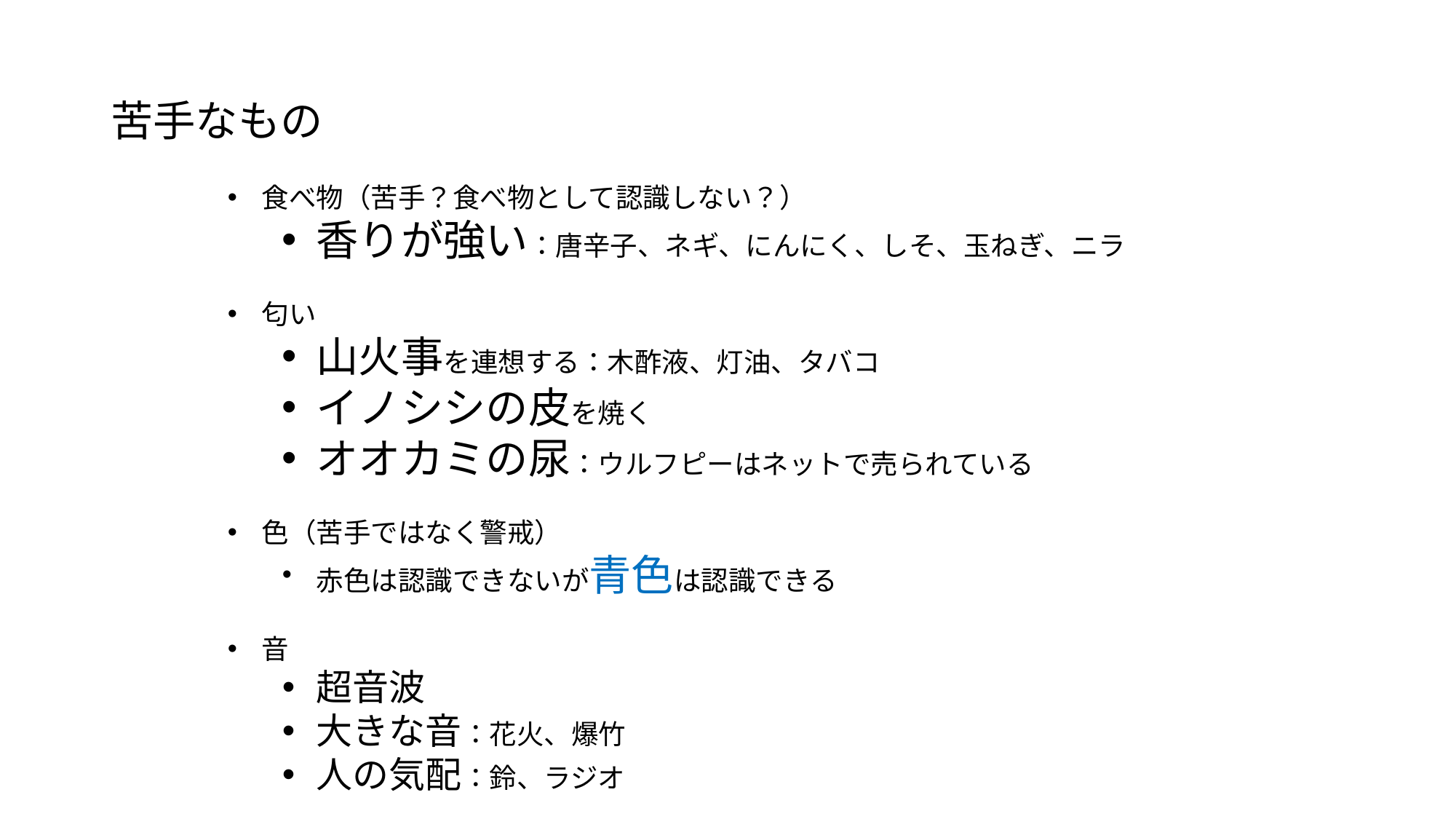

# 苦手なもの
食べ物（苦手？食べ物として認識しない？）
香りが強い：唐辛子、ネギ、にんにく、しそ、玉ねぎ、ニラ
匂い
山火事を連想する：木酢液、灯油、タバコ
イノシシの皮を焼く
オオカミの尿：ウルフピーはネットで売られている
色（苦手ではなく警戒）
赤色は認識できないが青色は認識できる

音
超音波
大きな音：花火、爆竹
人の気配：鈴、ラジオ